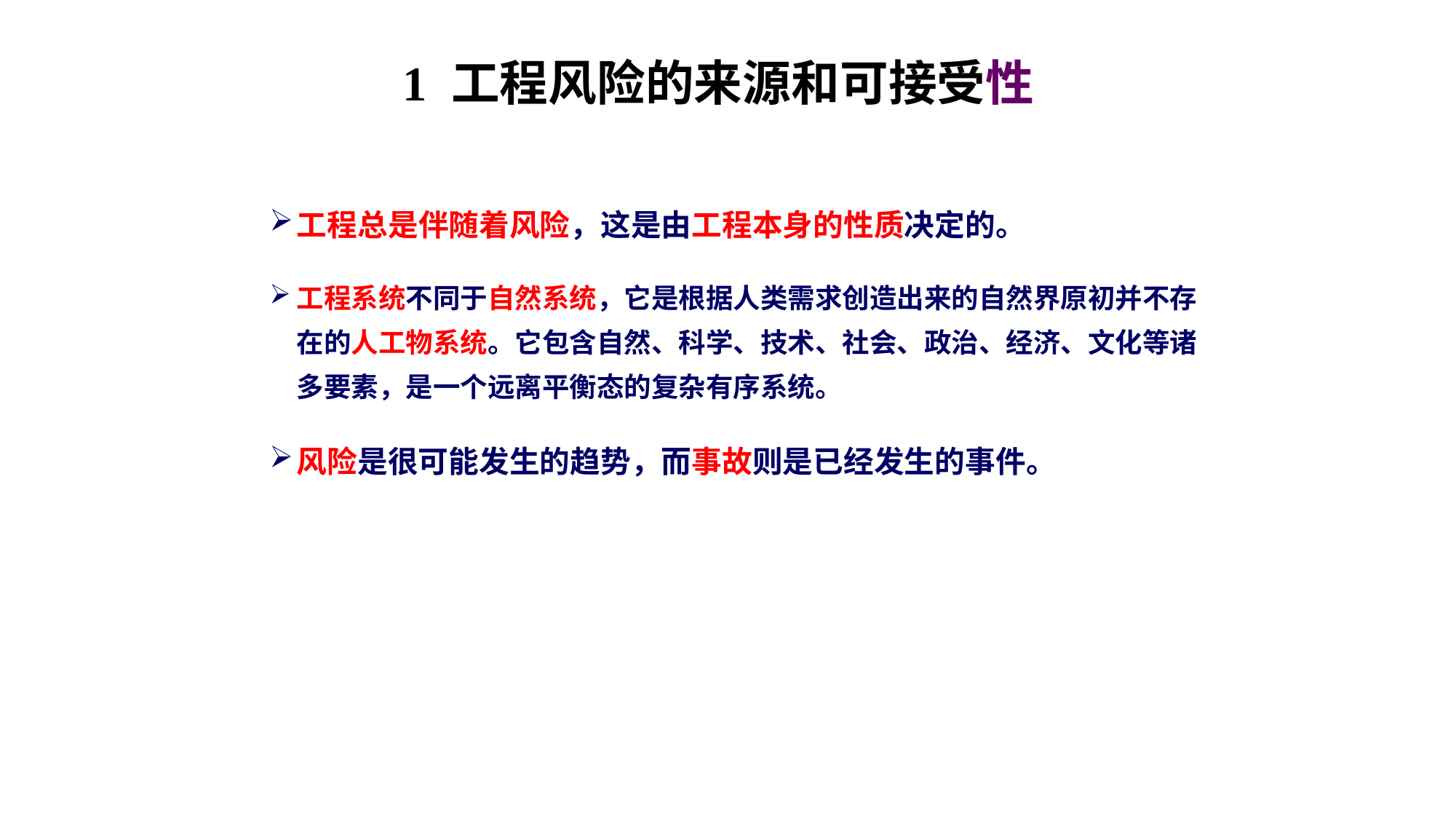

# 1 工程风险的来源和可接受性
工程总是伴随着风险，这是由工程本身的性质决定的。
工程系统不同于自然系统，它是根据人类需求创造出来的自然界原初并不存在的人工物系统。它包含自然、科学、技术、社会、政治、经济、文化等诸多要素，是一个远离平衡态的复杂有序系统。
风险是很可能发生的趋势，而事故则是已经发生的事件。